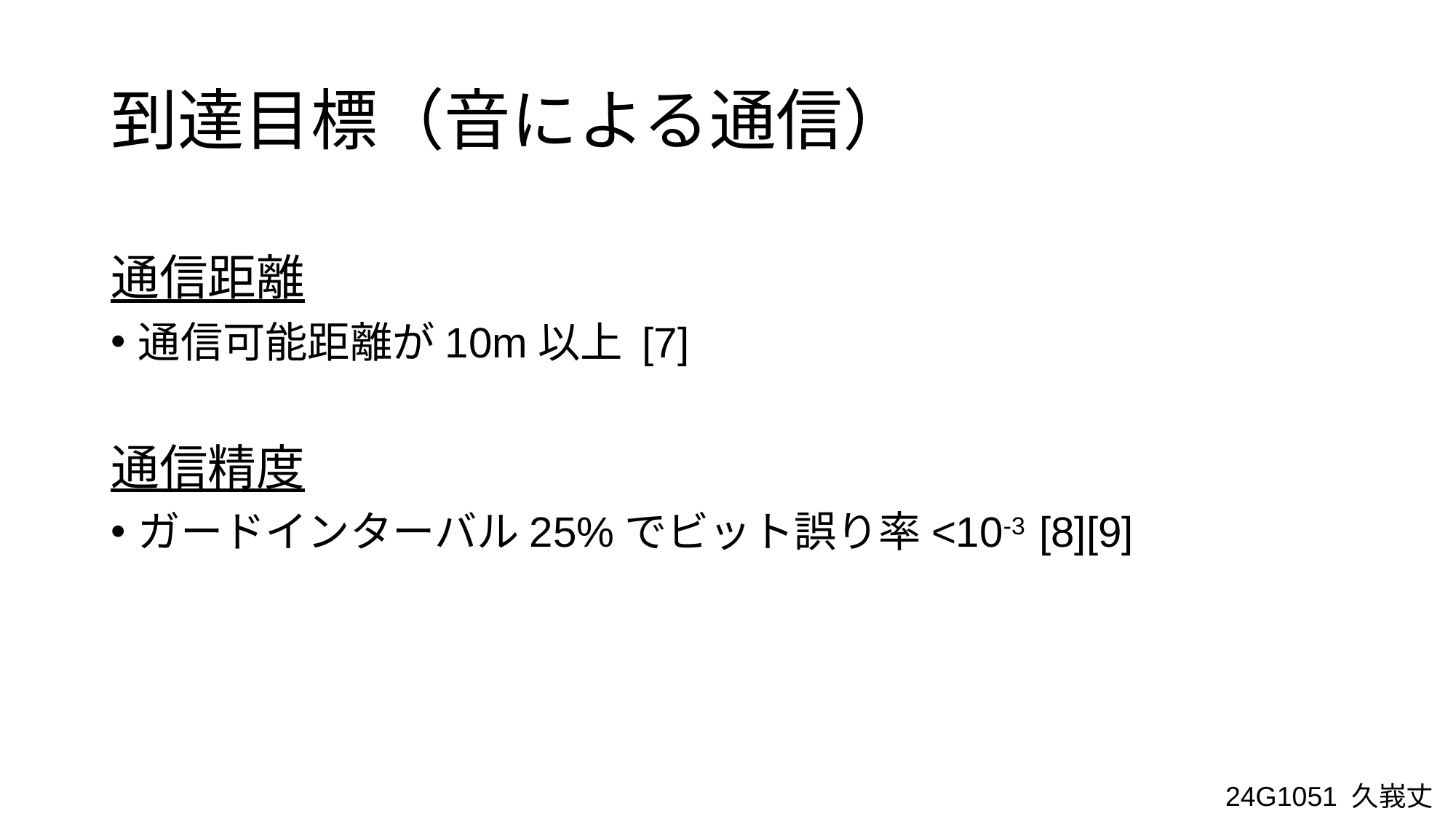

# 到達目標（音による通信）
通信距離
通信可能距離が10m以上 [7]

通信精度
ガードインターバル25%でビット誤り率<10-3  [8][9]
24G1051 久峩丈